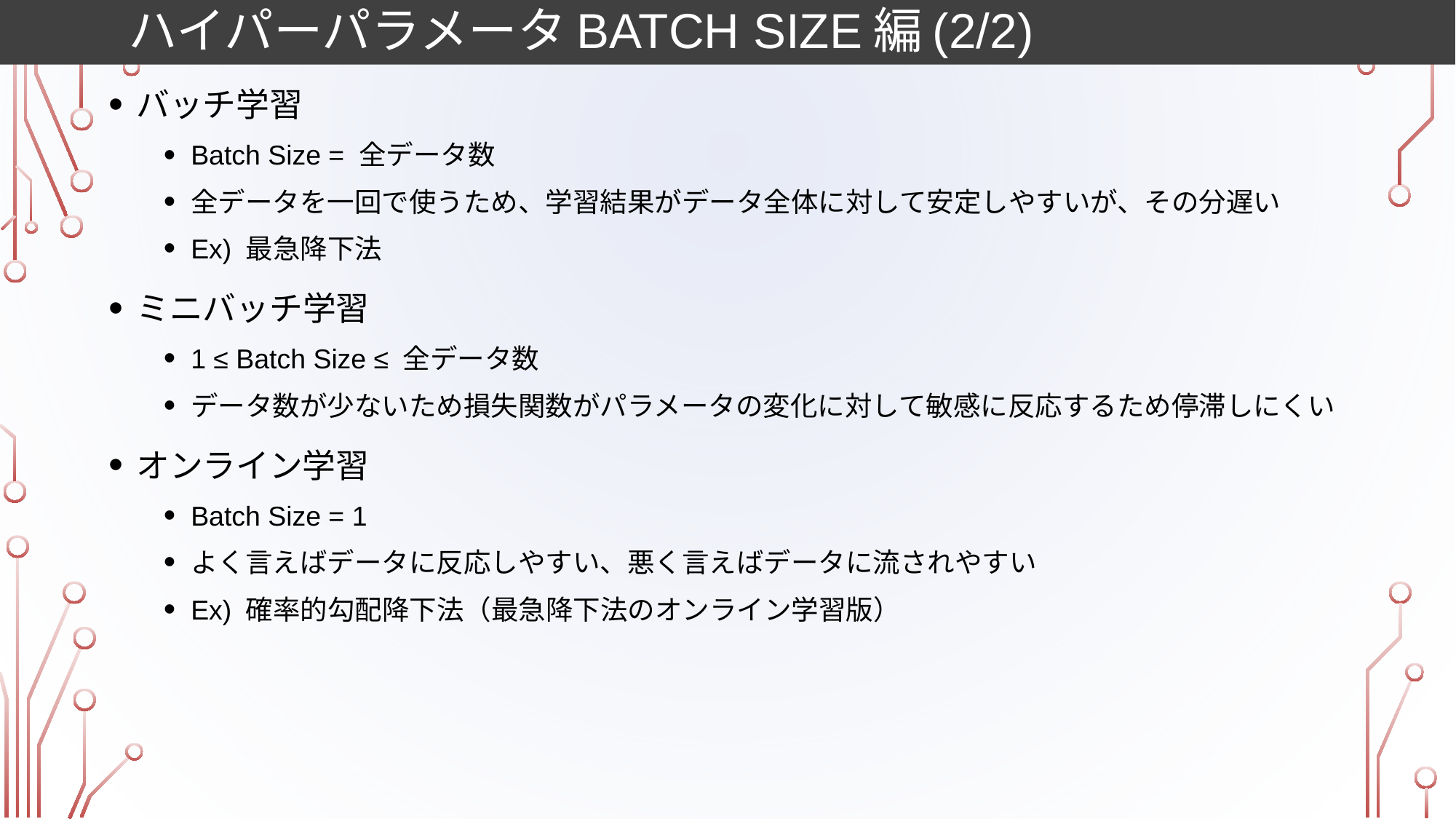

# ハイパーパラメータBatch size編(2/2)
バッチ学習
Batch Size = 全データ数
全データを一回で使うため、学習結果がデータ全体に対して安定しやすいが、その分遅い
Ex) 最急降下法
ミニバッチ学習
1 ≤ Batch Size ≤ 全データ数
データ数が少ないため損失関数がパラメータの変化に対して敏感に反応するため停滞しにくい
オンライン学習
Batch Size = 1
よく言えばデータに反応しやすい、悪く言えばデータに流されやすい
Ex) 確率的勾配降下法（最急降下法のオンライン学習版）